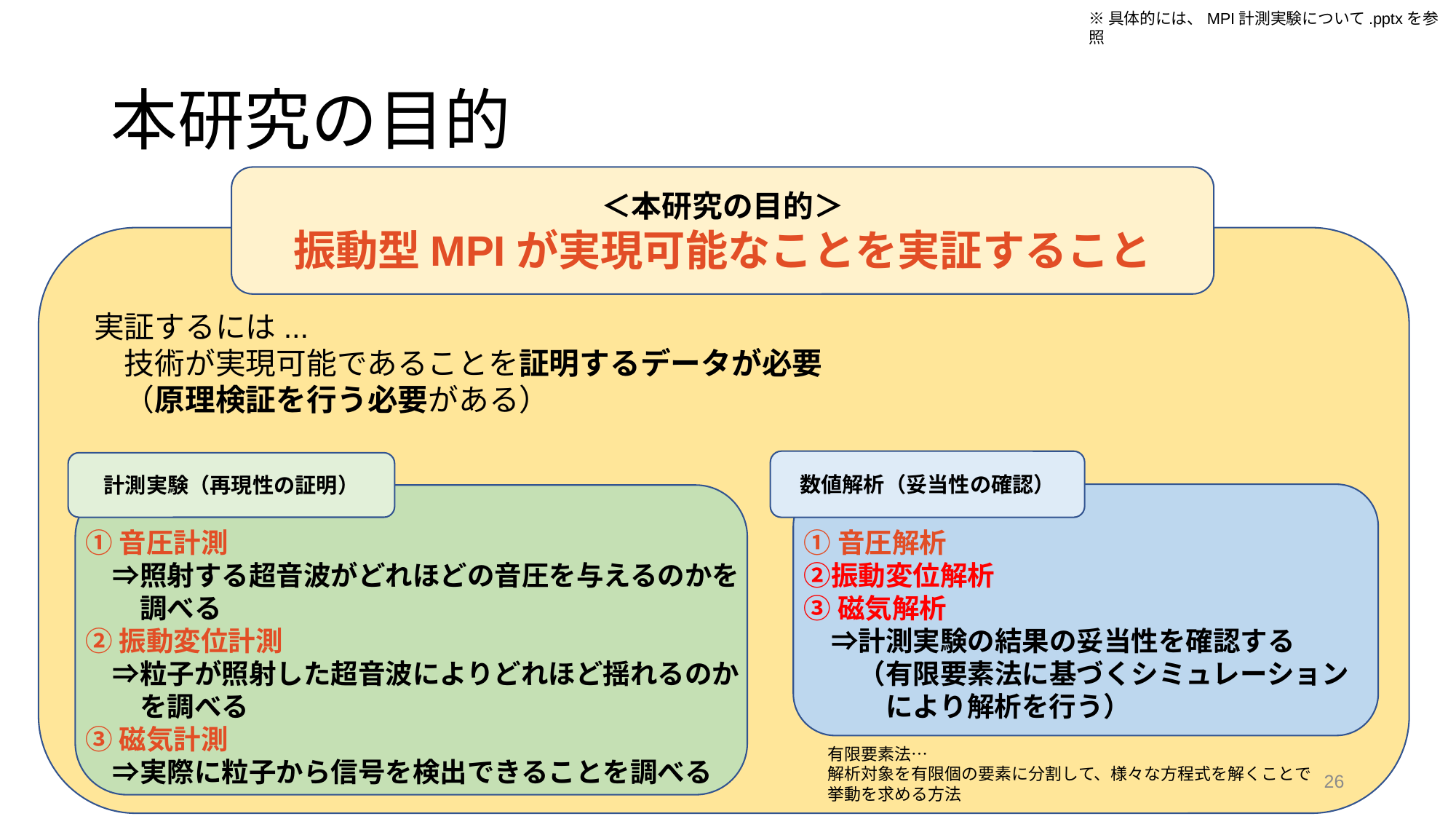

※具体的には、MPI計測実験について.pptxを参照
# 本研究の目的
＜本研究の目的＞
振動型MPIが実現可能なことを実証すること

実証するには...
　技術が実現可能であることを証明するデータが必要
　（原理検証を行う必要がある）
数値解析（妥当性の確認）
計測実験（再現性の証明）

➀音圧計測
　⇒照射する超音波がどれほどの音圧を与えるのかを
　　調べる
②振動変位計測
　⇒粒子が照射した超音波によりどれほど揺れるのか
　　を調べる
③磁気計測
　⇒実際に粒子から信号を検出できることを調べる
➀音圧解析
②振動変位解析
③磁気解析
　⇒計測実験の結果の妥当性を確認する
　　（有限要素法に基づくシミュレーション
　　　により解析を行う）
有限要素法…
解析対象を有限個の要素に分割して、様々な方程式を解くことで挙動を求める方法
26